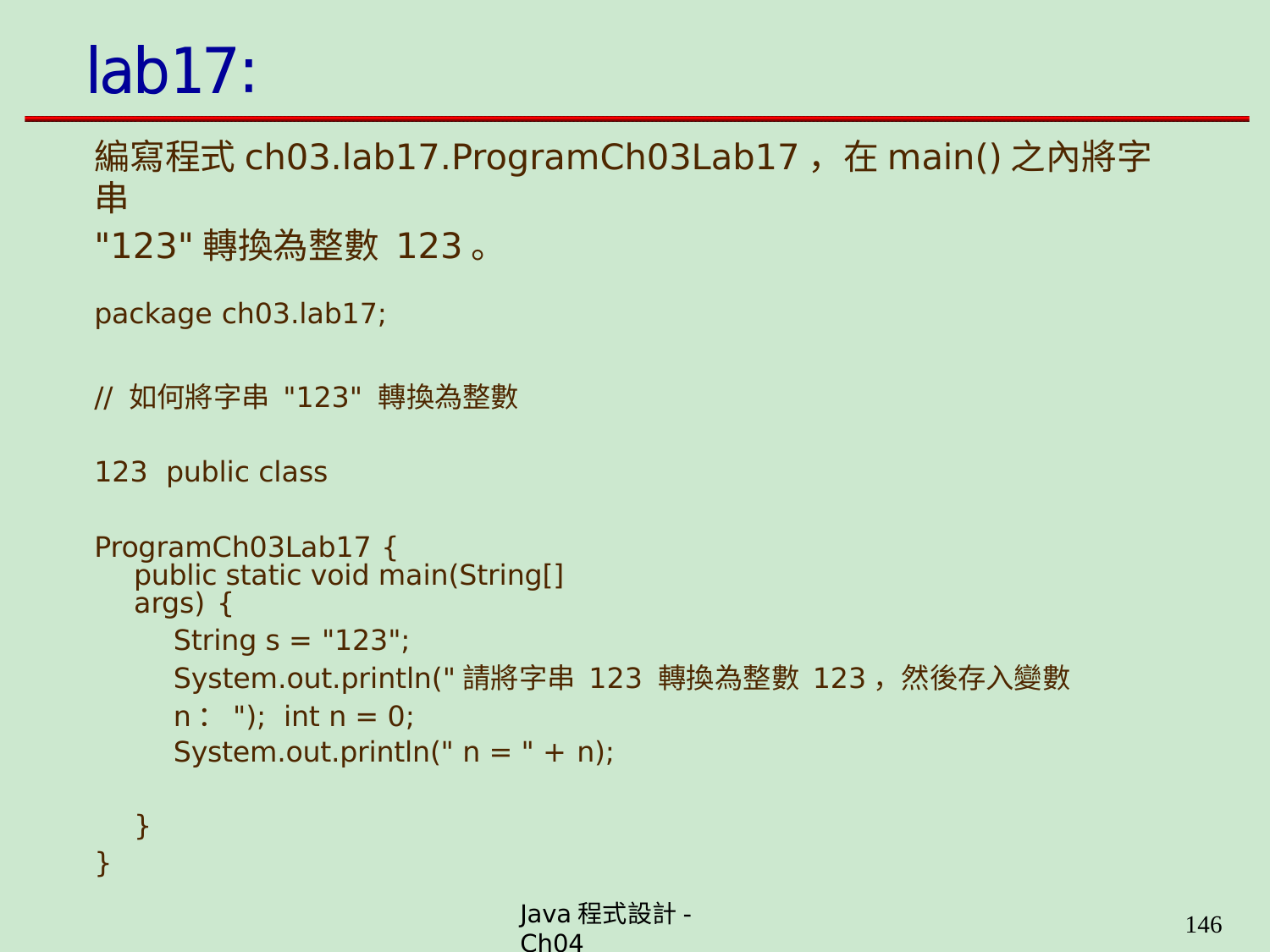

# lab17:
編寫程式ch03.lab17.ProgramCh03Lab17，在main()之內將字串
"123"轉換為整數 123。

package ch03.lab17;
// 如何將字串 "123" 轉換為整數 123  public class ProgramCh03Lab17 {
public static void main(String[] args) {
String s = "123";
System.out.println("請將字串 123 轉換為整數 123，然後存入變數n：");  int n = 0;
System.out.println(" n = " + n);

}
}
Java程式設計-Ch04
146